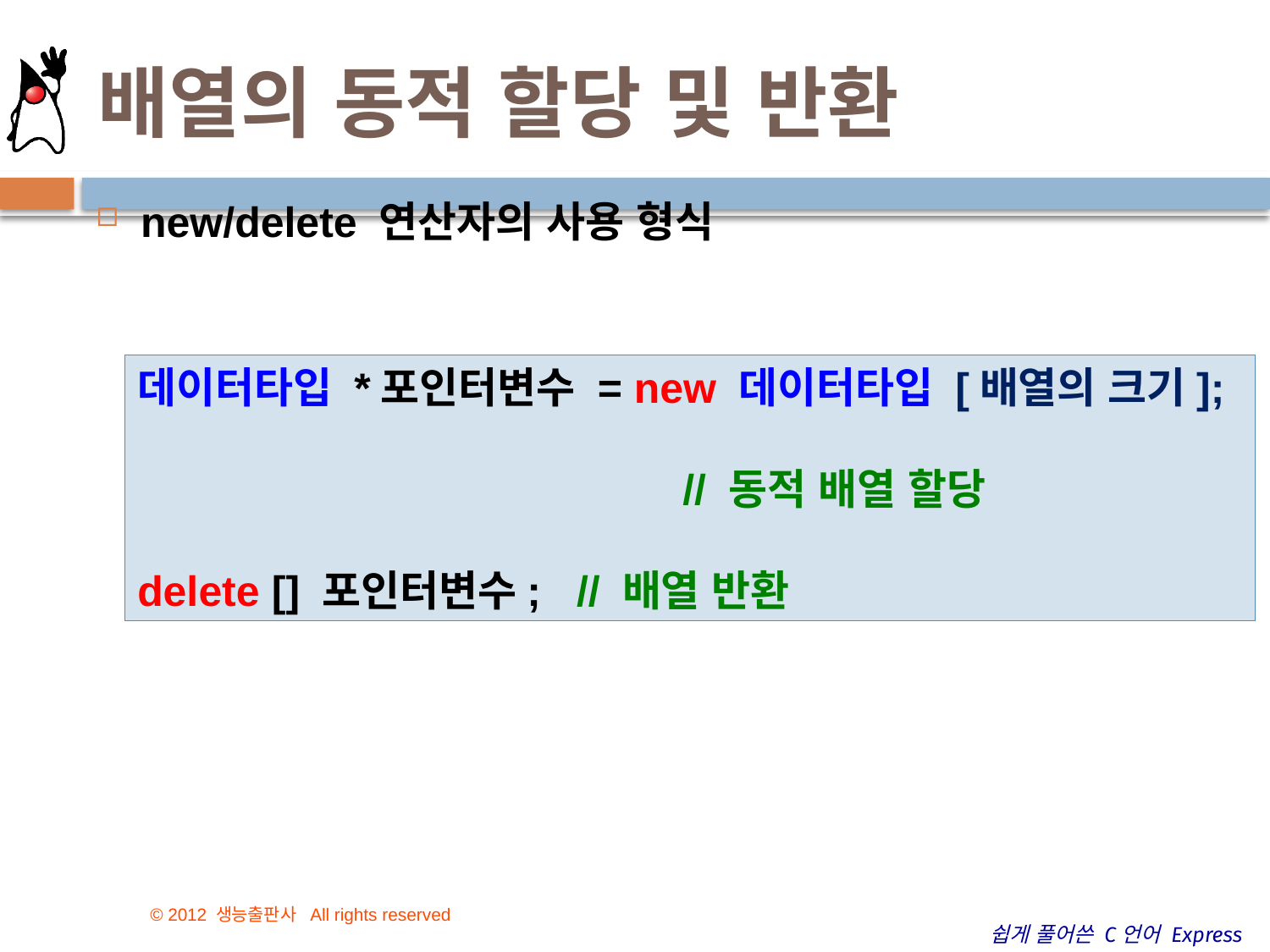

# 배열의 동적 할당 및 반환

new/delete 연산자의 사용 형식

데이터타입 *포인터변수 = new 데이터타입 [배열의 크기];
                                              // 동적 배열 할당

delete [] 포인터변수;   // 배열 반환